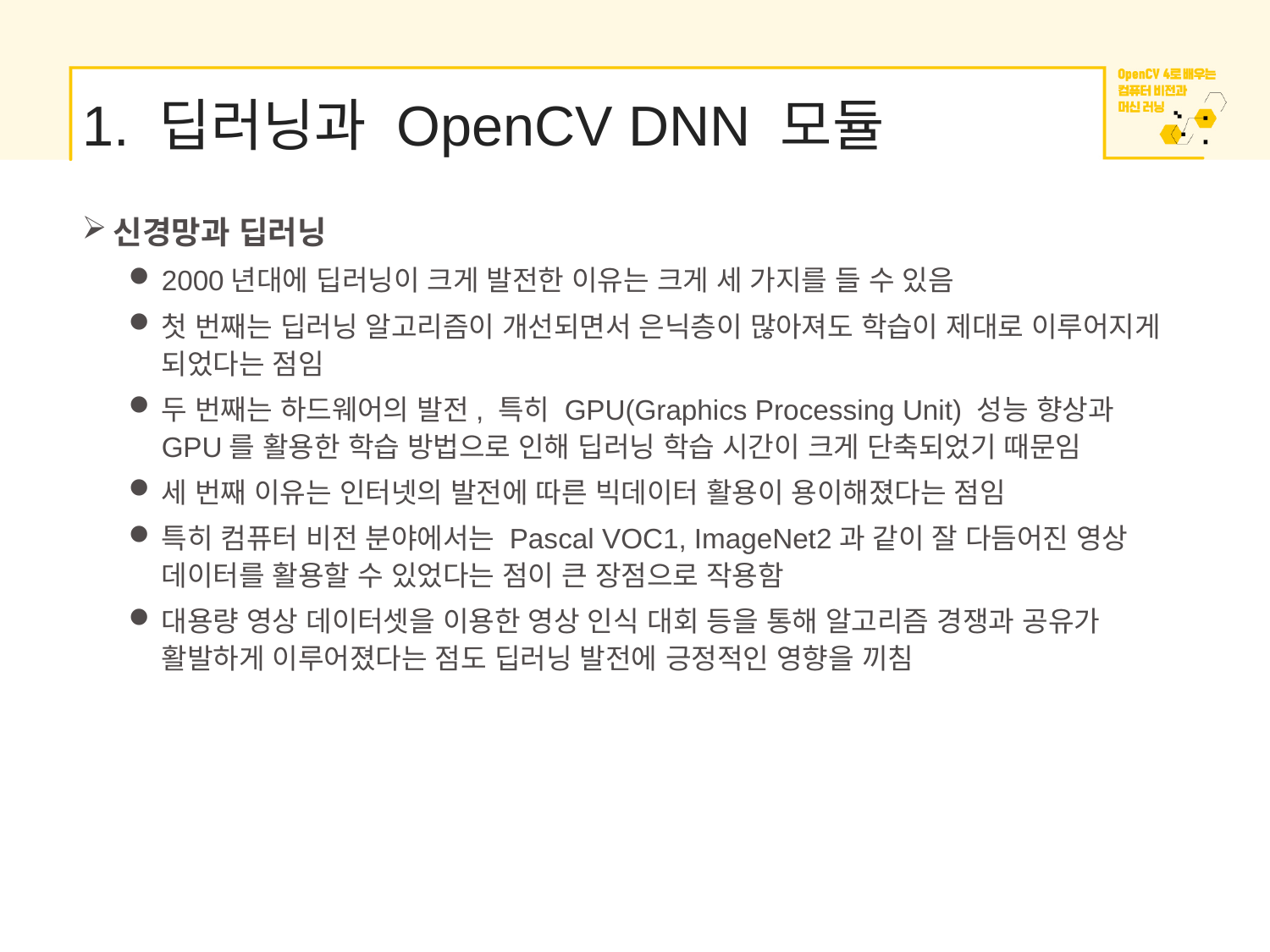

# 1. 딥러닝과 OpenCV DNN 모듈
신경망과 딥러닝
2000년대에 딥러닝이 크게 발전한 이유는 크게 세 가지를 들 수 있음
첫 번째는 딥러닝 알고리즘이 개선되면서 은닉층이 많아져도 학습이 제대로 이루어지게 되었다는 점임
두 번째는 하드웨어의 발전, 특히 GPU(Graphics Processing Unit) 성능 향상과 GPU를 활용한 학습 방법으로 인해 딥러닝 학습 시간이 크게 단축되었기 때문임
세 번째 이유는 인터넷의 발전에 따른 빅데이터 활용이 용이해졌다는 점임
특히 컴퓨터 비전 분야에서는 Pascal VOC1, ImageNet2과 같이 잘 다듬어진 영상 데이터를 활용할 수 있었다는 점이 큰 장점으로 작용함
대용량 영상 데이터셋을 이용한 영상 인식 대회 등을 통해 알고리즘 경쟁과 공유가 활발하게 이루어졌다는 점도 딥러닝 발전에 긍정적인 영향을 끼침